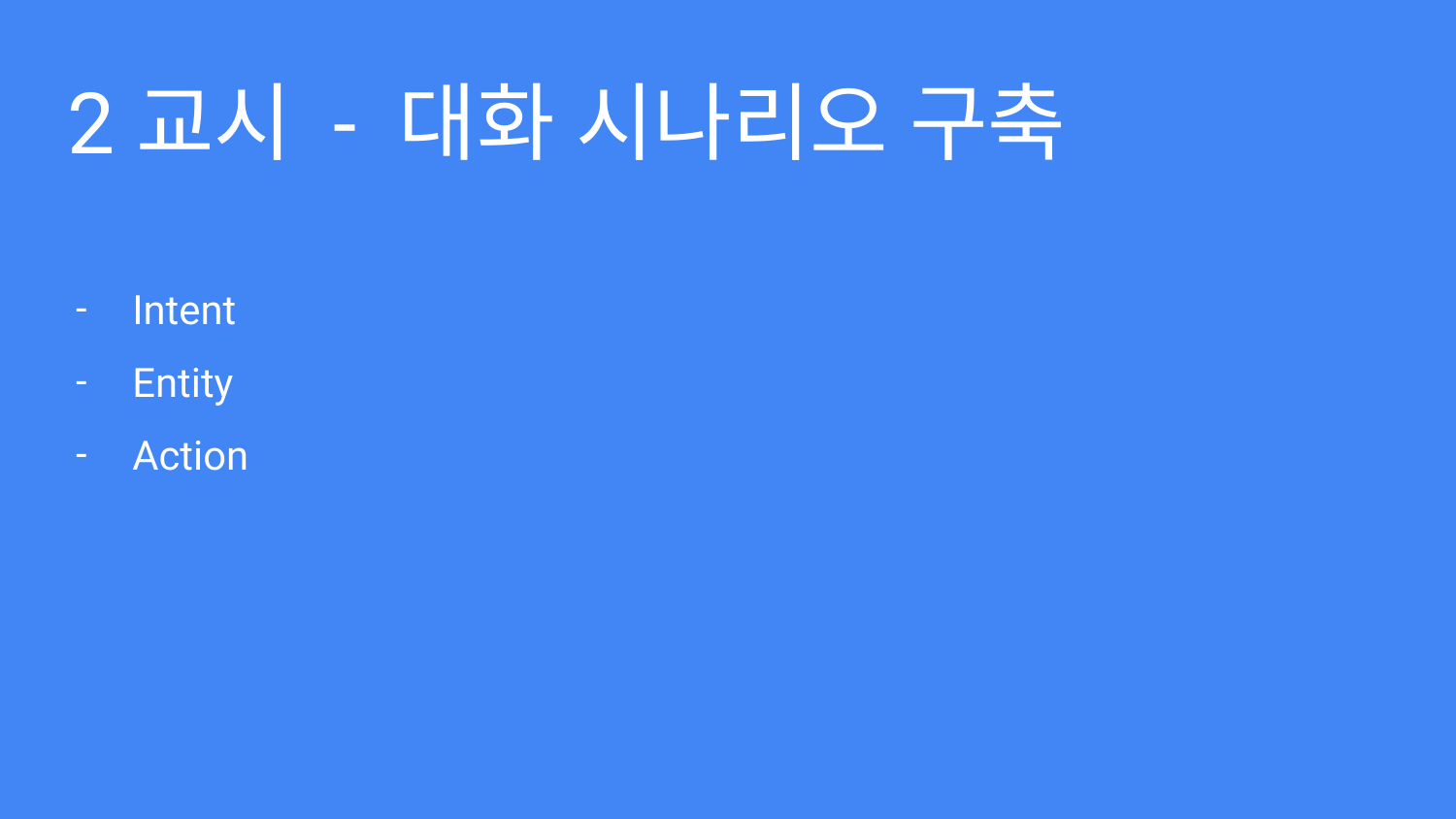

# 2교시 - 대화 시나리오 구축
Intent
Entity
Action